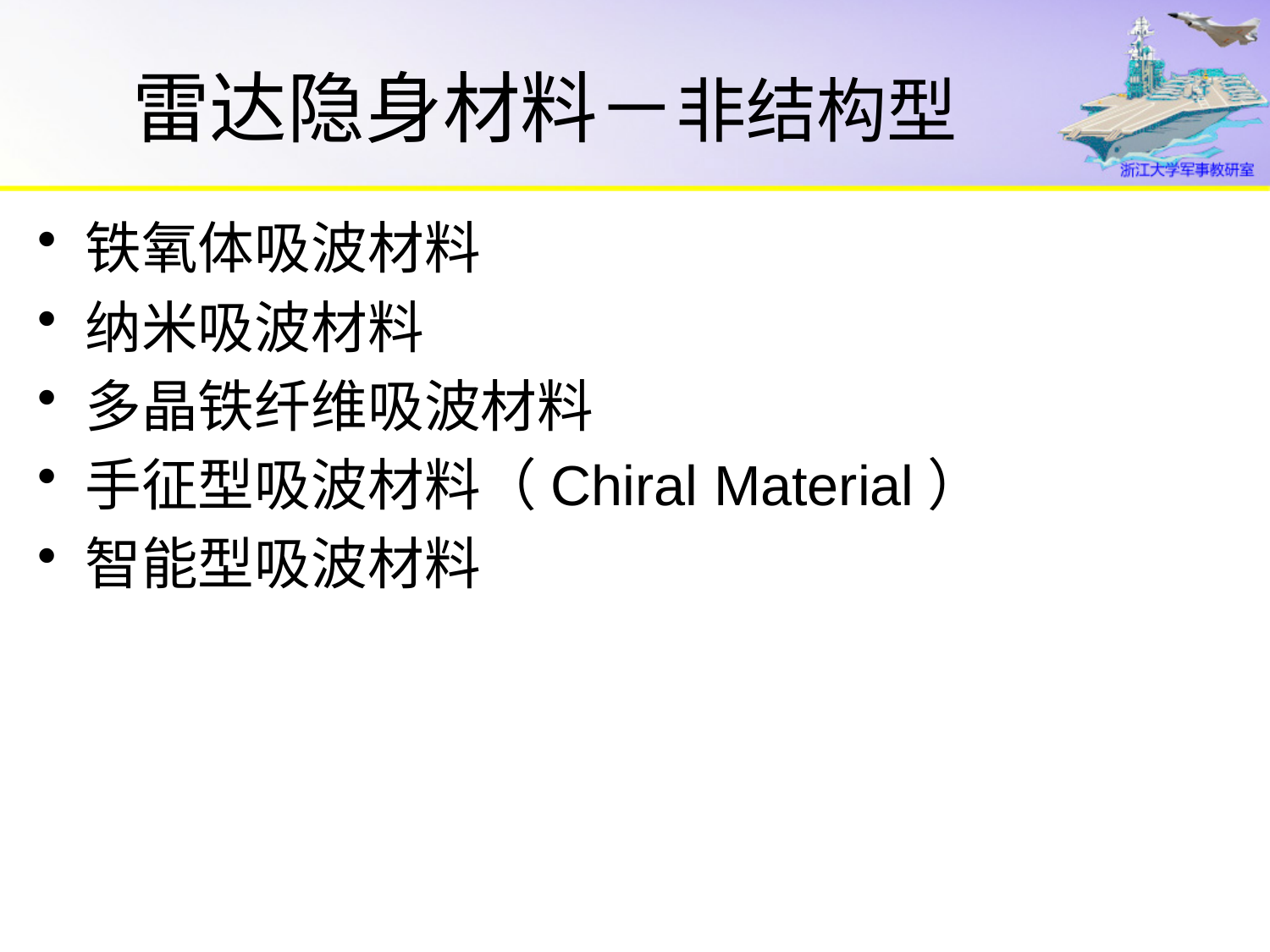

# 雷达隐身材料－非结构型
铁氧体吸波材料
纳米吸波材料
多晶铁纤维吸波材料
手征型吸波材料（Chiral Material）
智能型吸波材料